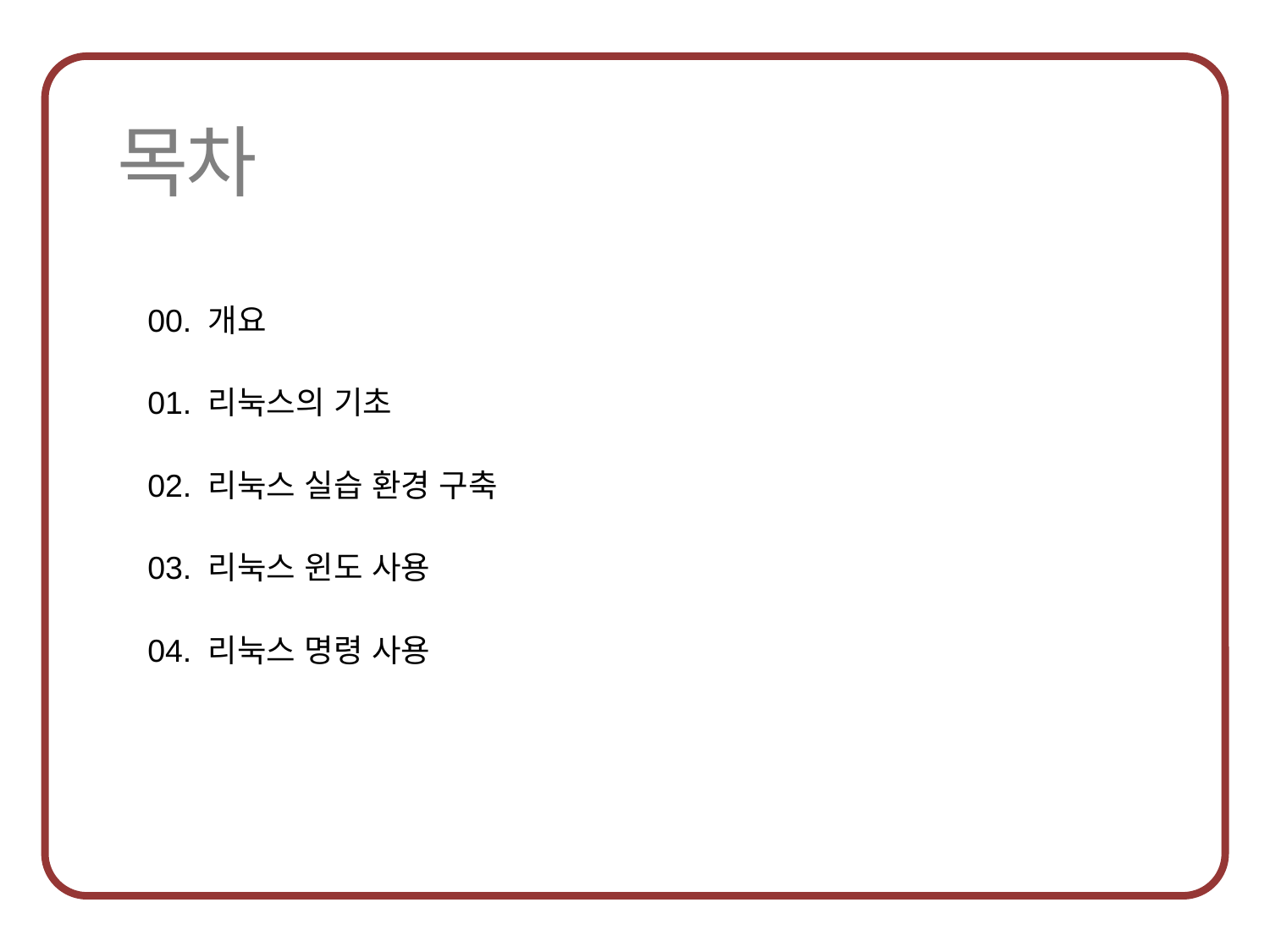

00. 개요
01. 리눅스의 기초
02. 리눅스 실습 환경 구축
03. 리눅스 윈도 사용
04. 리눅스 명령 사용